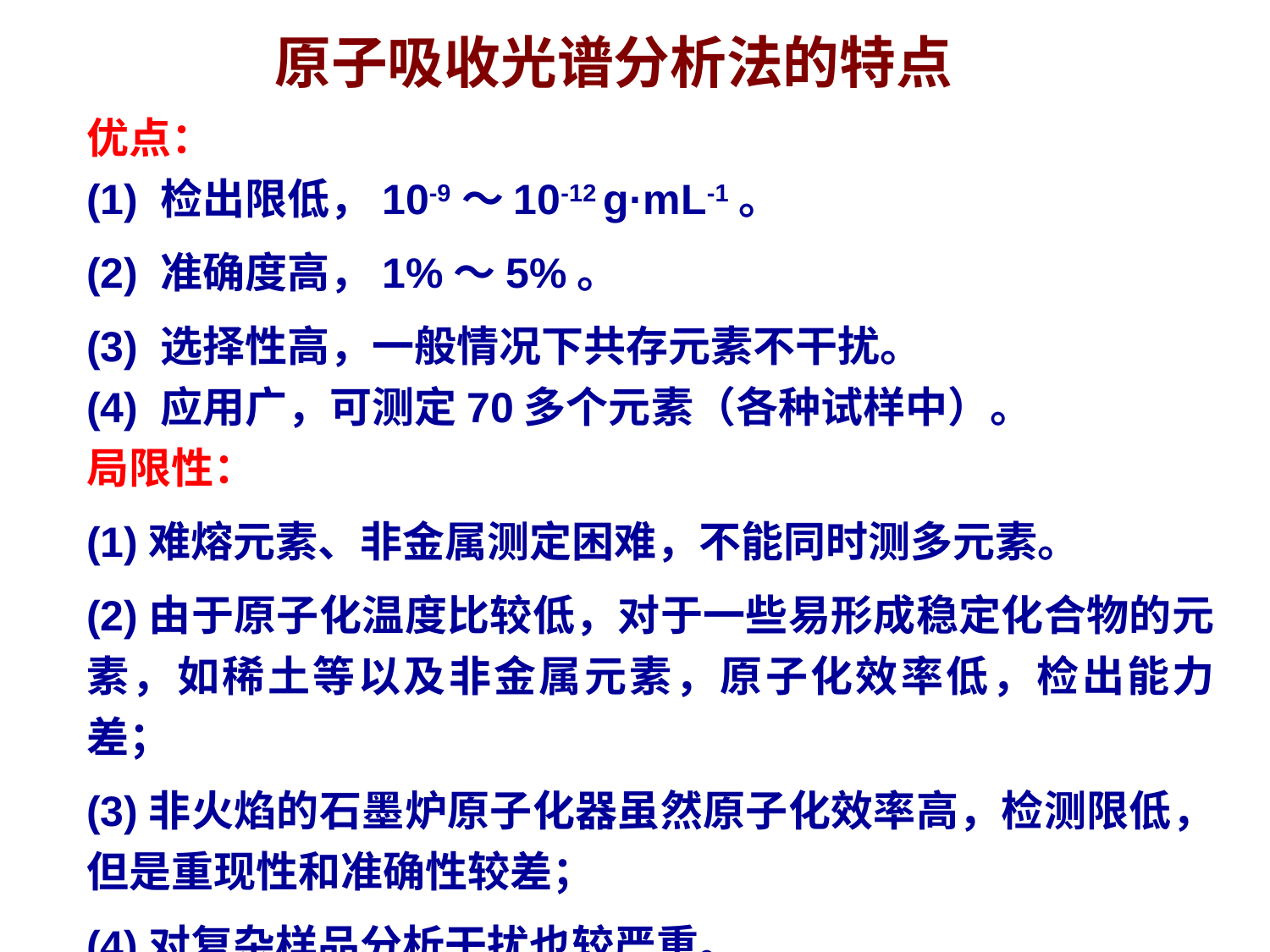

原子吸收光谱分析法的特点
优点：
(1) 检出限低，10-9～10-12 g·mL-1。
(2) 准确度高，1%～5%。
(3) 选择性高，一般情况下共存元素不干扰。
(4) 应用广，可测定70多个元素（各种试样中）。
局限性：
(1)难熔元素、非金属测定困难，不能同时测多元素。
(2)由于原子化温度比较低，对于一些易形成稳定化合物的元素，如稀土等以及非金属元素，原子化效率低，检出能力差；
(3)非火焰的石墨炉原子化器虽然原子化效率高，检测限低，但是重现性和准确性较差；
(4)对复杂样品分析干扰也较严重。